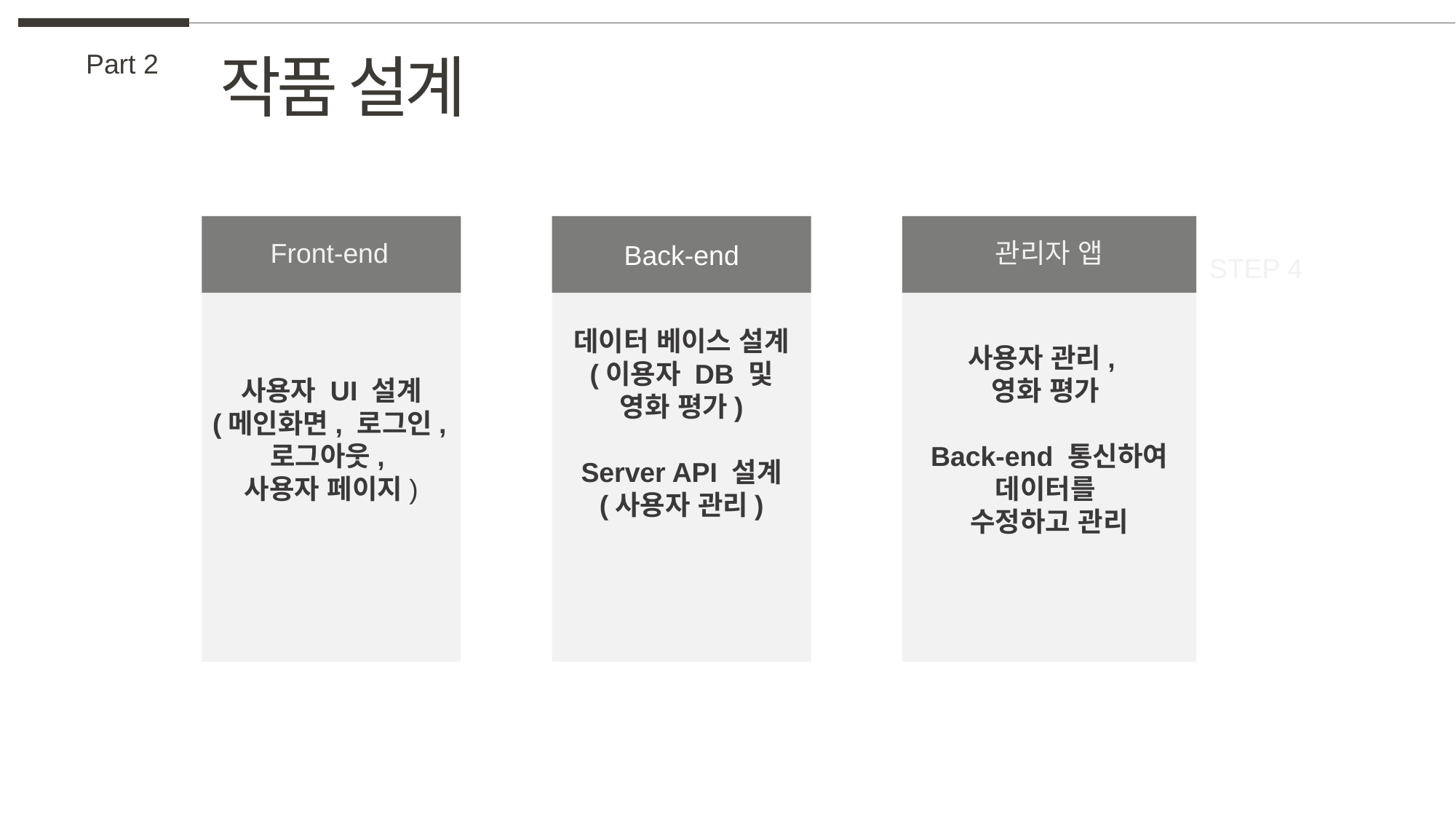

작품 설계
Part 2

Back-end

사용자 UI 설계
(메인화면, 로그인,로그아웃,
사용자 페이지)
데이터 베이스 설계
(이용자 DB 및
영화 평가)

Server API 설계
(사용자 관리)

사용자 관리,
영화 평가

Back-end 통신하여 데이터를
수정하고 관리
Front-end
관리자 앱
STEP 4